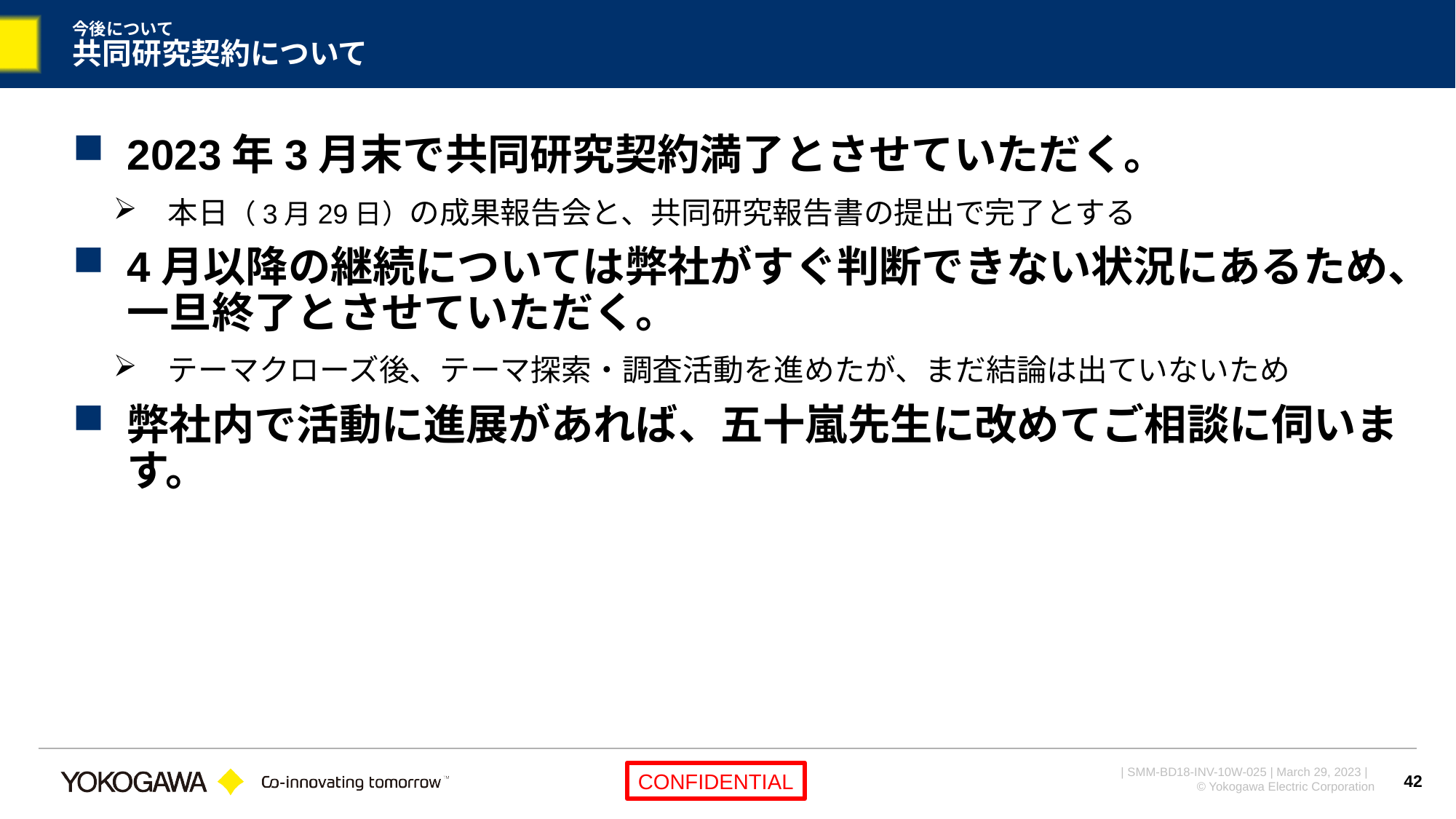

# 今後について 共同研究契約について
2023年3月末で共同研究契約満了とさせていただく。
本日（3月29日）の成果報告会と、共同研究報告書の提出で完了とする
4月以降の継続については弊社がすぐ判断できない状況にあるため、一旦終了とさせていただく。
テーマクローズ後、テーマ探索・調査活動を進めたが、まだ結論は出ていないため
弊社内で活動に進展があれば、五十嵐先生に改めてご相談に伺います。

42